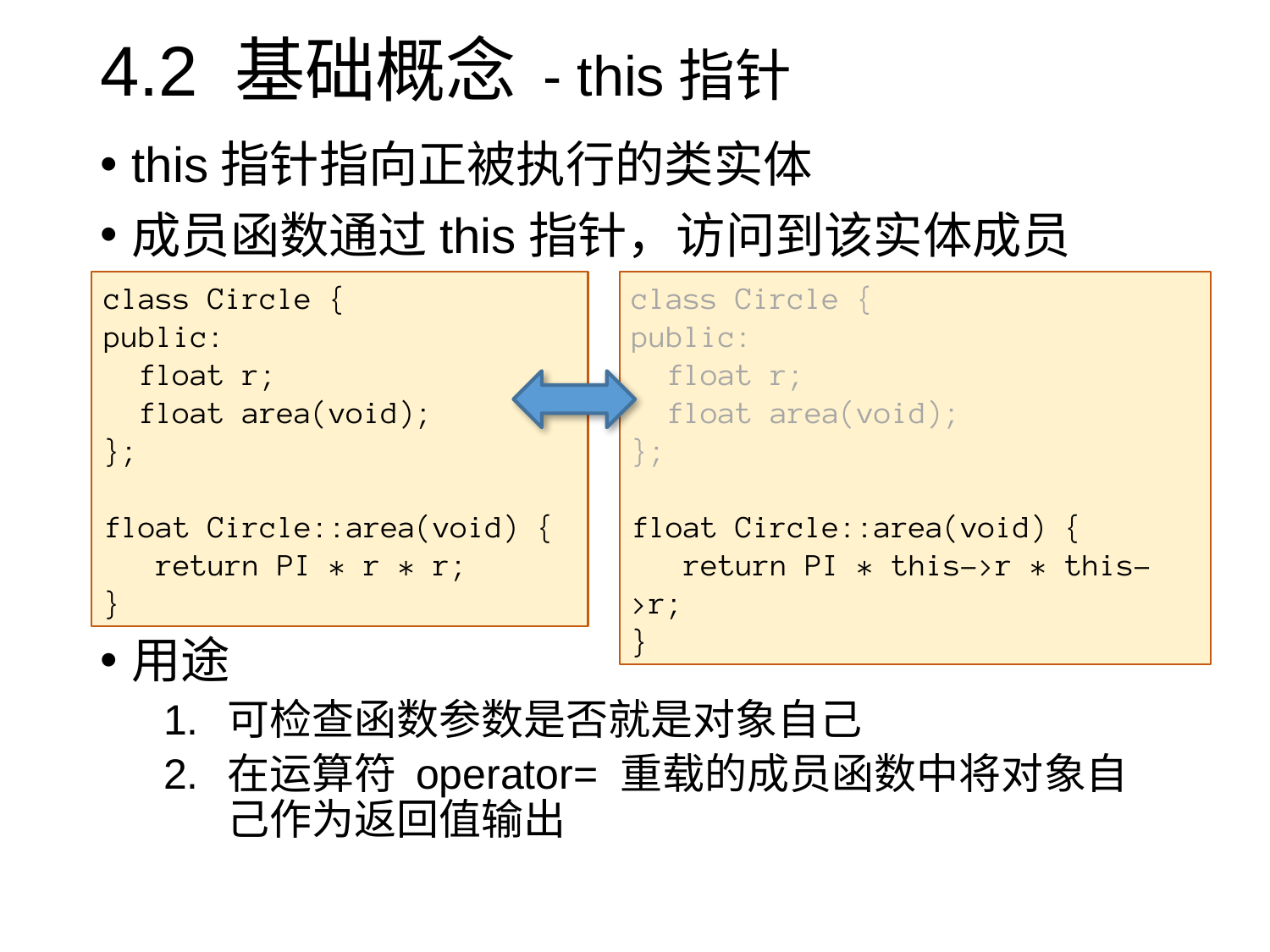

# 4.2 基础概念 - this指针
this指针指向正被执行的类实体
成员函数通过this指针，访问到该实体成员

用途
可检查函数参数是否就是对象自己
在运算符 operator= 重载的成员函数中将对象自己作为返回值输出
class Circle {
public:
  float r;
  float area(void);
};

float Circle::area(void) {
   return PI * r * r;
}
class Circle {
public:
  float r;
  float area(void);
};

float Circle::area(void) {
   return PI * this->r * this->r;
}